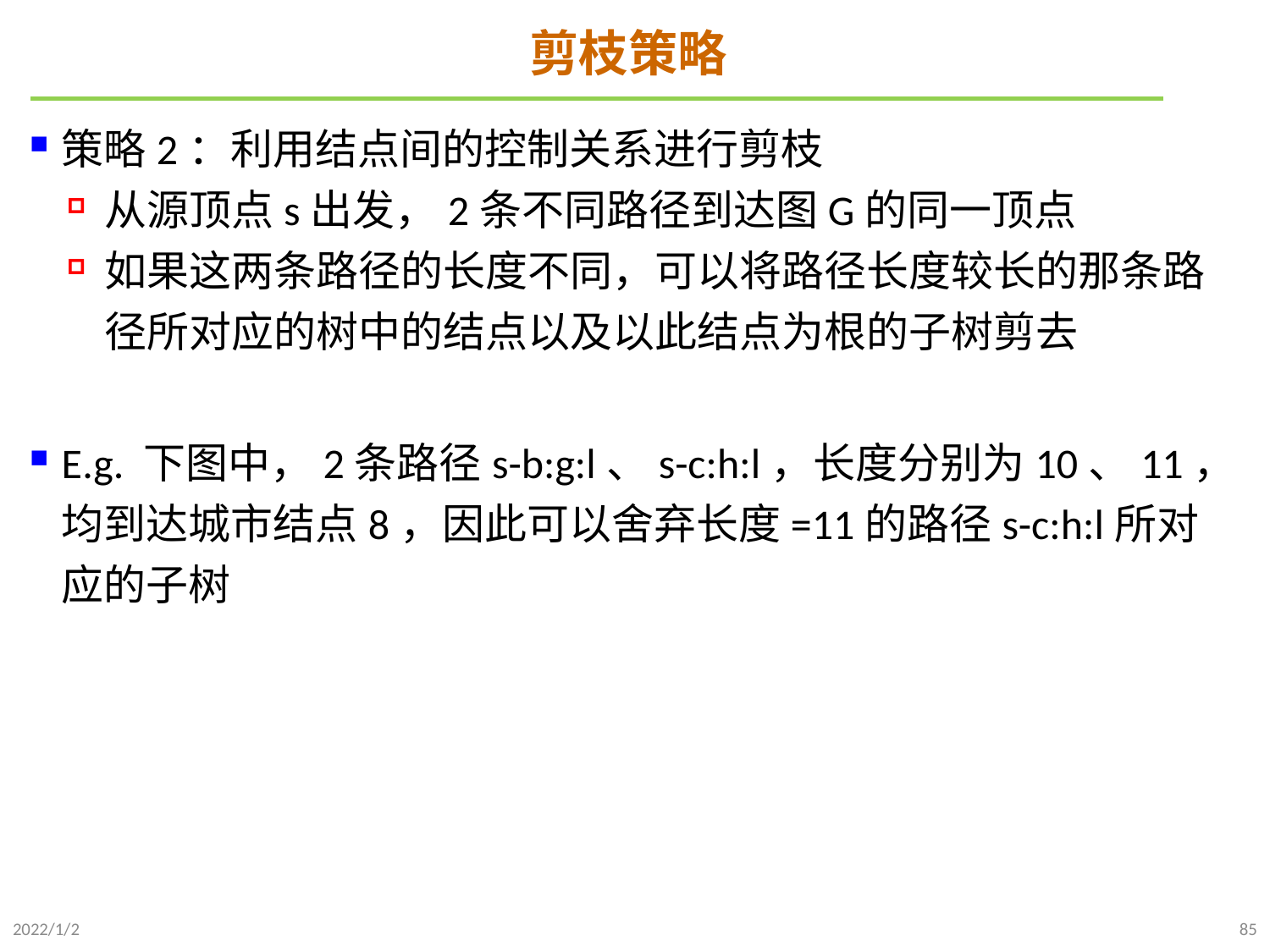

# 剪枝策略
策略2：利用结点间的控制关系进行剪枝
从源顶点s出发，2条不同路径到达图G的同一顶点
如果这两条路径的长度不同，可以将路径长度较长的那条路径所对应的树中的结点以及以此结点为根的子树剪去

E.g. 下图中，2条路径s-b:g:l、s-c:h:l，长度分别为10、11，均到达城市结点8，因此可以舍弃长度=11的路径s-c:h:l所对应的子树

2022/1/2
85